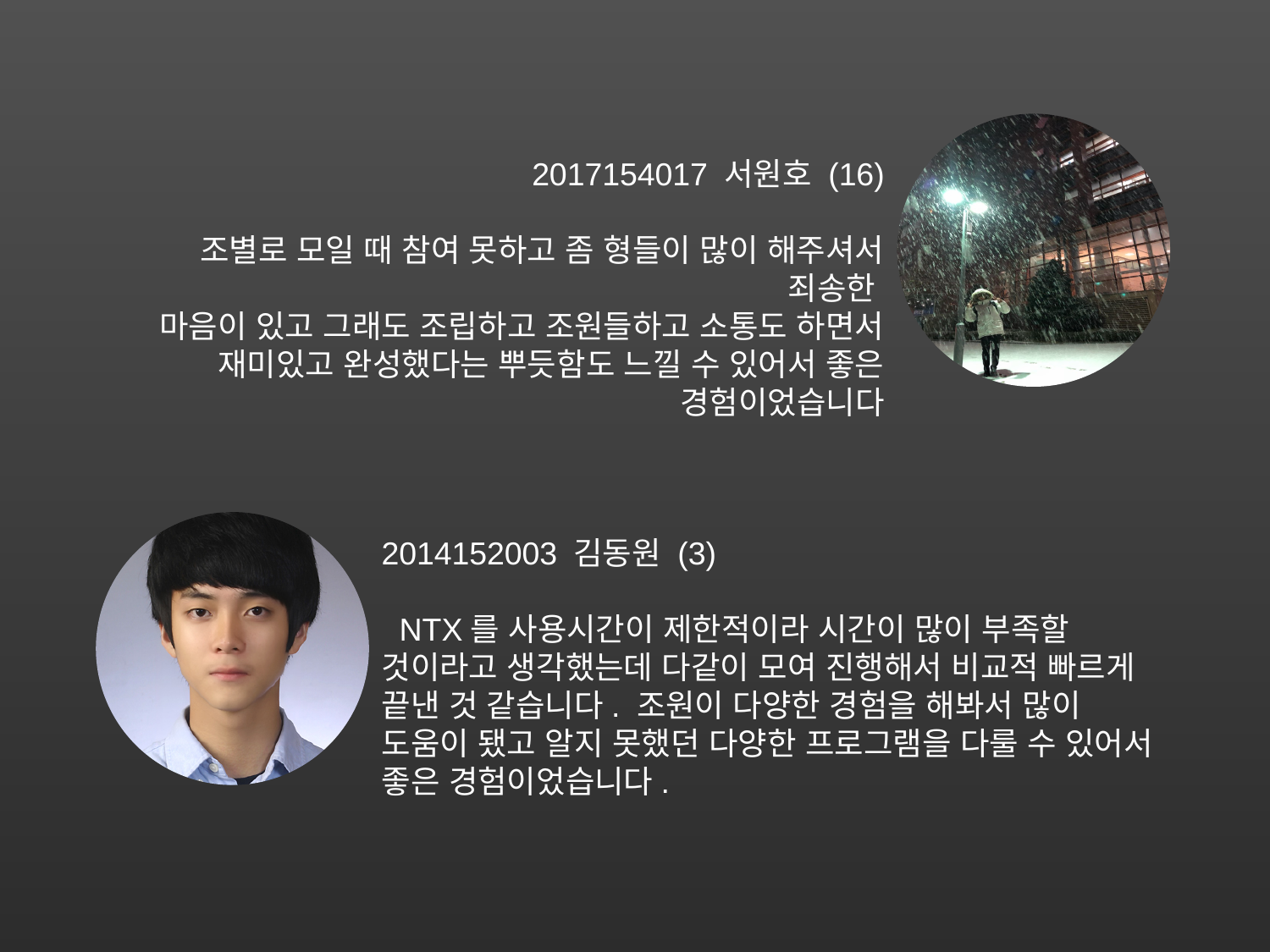

2017154017 서원호 (16)

조별로 모일 때 참여 못하고 좀 형들이 많이 해주셔서 죄송한
마음이 있고 그래도 조립하고 조원들하고 소통도 하면서 재미있고 완성했다는 뿌듯함도 느낄 수 있어서 좋은 경험이었습니다

2014152003 김동원 (3)

  NTX를 사용시간이 제한적이라 시간이 많이 부족할 것이라고 생각했는데 다같이 모여 진행해서 비교적 빠르게 끝낸 것 같습니다. 조원이 다양한 경험을 해봐서 많이 도움이 됐고 알지 못했던 다양한 프로그램을 다룰 수 있어서 좋은 경험이었습니다.